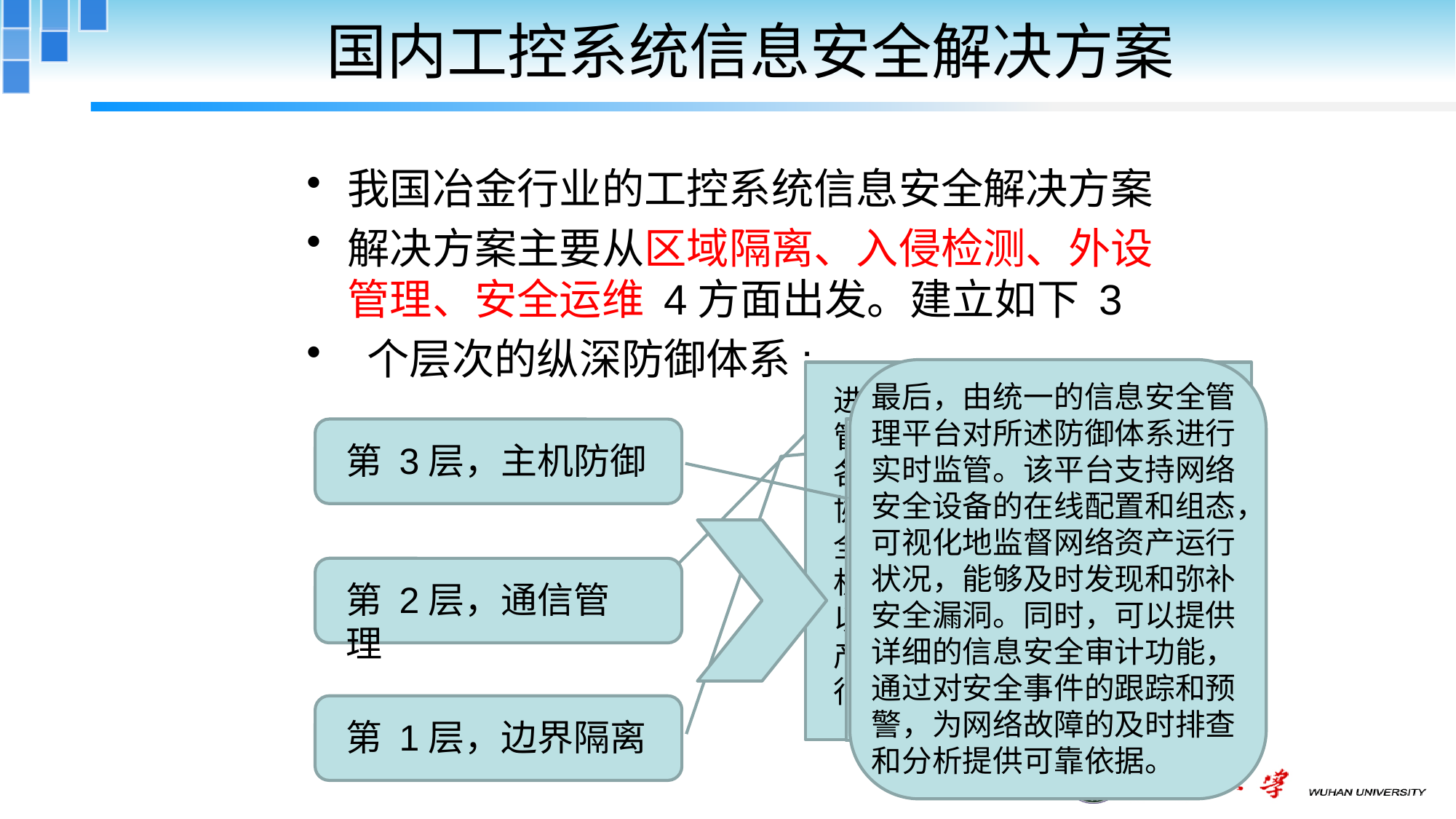

# 国内工控系统信息安全解决方案
我国冶金行业的工控系统信息安全解决方案
解决方案主要从区域隔离、入侵检测、外设管理、安全运维 4方面出发。建立如下 3
 个层次的纵深防御体系:

最后，由统一的信息安全管理平台对所述防御体系进行实时监管。该平台支持网络安全设备的在线配置和组态，可视化地监督网络资产运行状况，能够及时发现和弥补安全漏洞。同时，可以提供详细的信息安全审计功能，通过对安全事件的跟踪和预警，为网络故障的及时排查和分析提供可靠依据。
进行安全区域隔离和设备接入管理，阻断威胁传播途径。在各控制单元之间实行基于工控协议过滤和内容深度检查的安全通信管理。对控制网络中主机的存储、输入和输出设备，以及远程或本地接入网络的生产和维护设备进行身份认证和行为管理

在生产管理网与企业信息网的边界部署统一威胁管理( UTM)
系统。整合多种 IT 系统信息安全技术，
最大程度地阻挡来自
信息网络的安全威胁。

部署主机入侵防御系统，消除已有安全隐患。在控制系统工作站运行基于白名单技术的终端应用管理，自动拦截所有未经授权的应用程序。同时，对生产管理网络进行病毒查杀和补丁加固。
第 3层，主机防御

第 2层，通信管理

第 1层，边界隔离